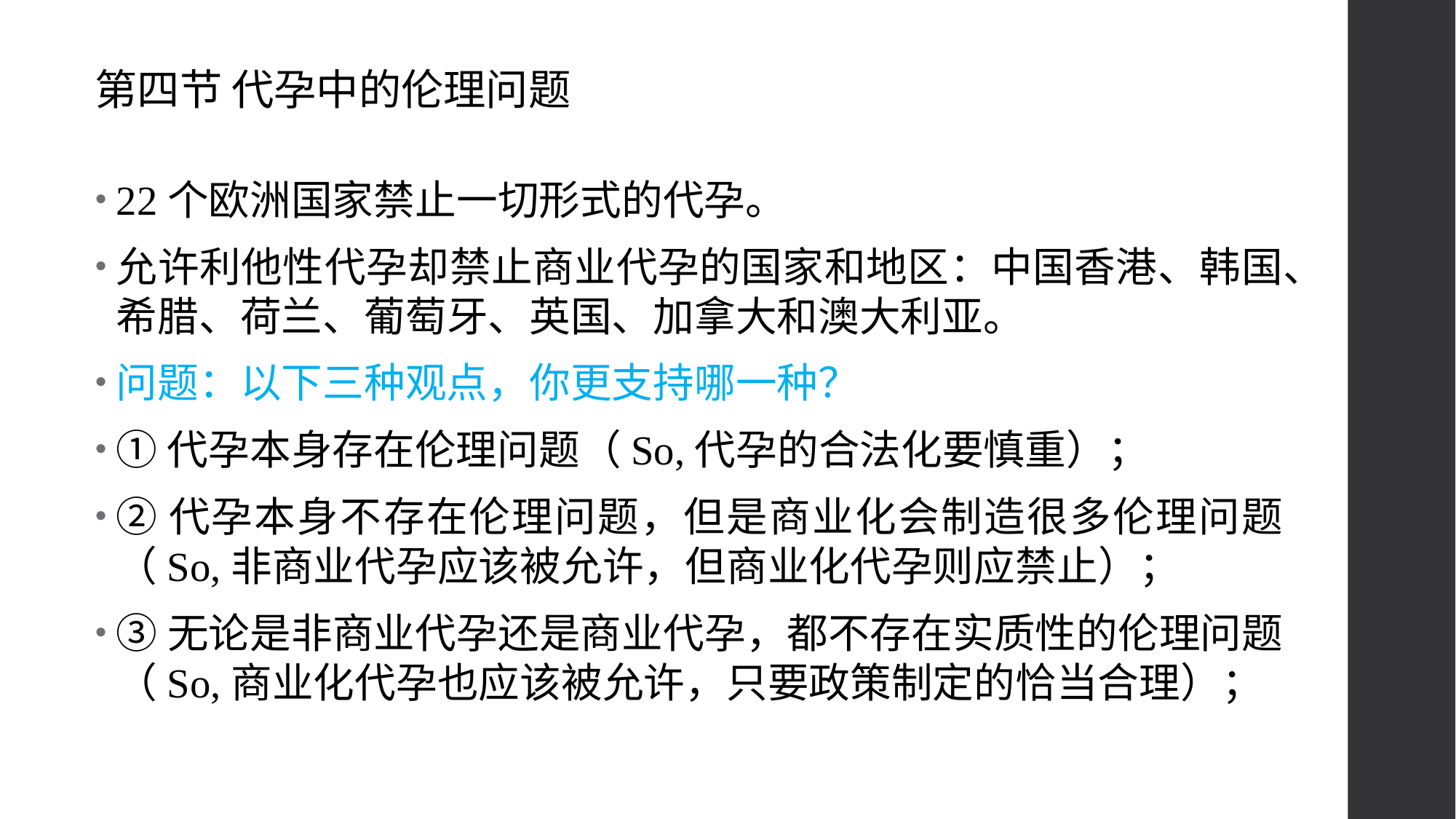

第四节 代孕中的伦理问题
22个欧洲国家禁止一切形式的代孕。
允许利他性代孕却禁止商业代孕的国家和地区：中国香港、韩国、希腊、荷兰、葡萄牙、英国、加拿大和澳大利亚。
问题：以下三种观点，你更支持哪一种？
①代孕本身存在伦理问题（So,代孕的合法化要慎重）；
②代孕本身不存在伦理问题，但是商业化会制造很多伦理问题（So,非商业代孕应该被允许，但商业化代孕则应禁止）；
③无论是非商业代孕还是商业代孕，都不存在实质性的伦理问题（So,商业化代孕也应该被允许，只要政策制定的恰当合理）；